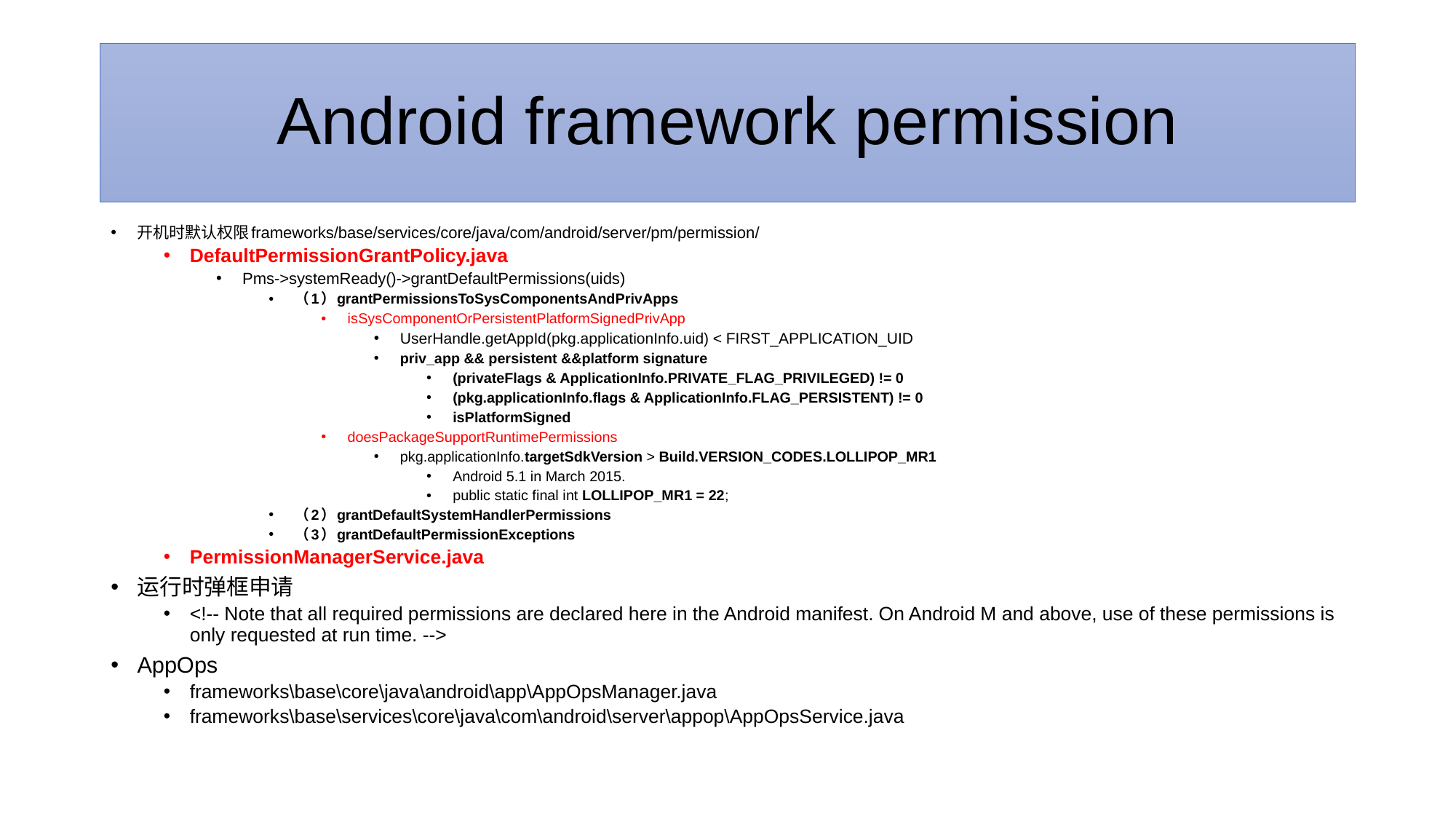

# Android framework permission
开机时默认权限frameworks/base/services/core/java/com/android/server/pm/permission/
DefaultPermissionGrantPolicy.java
Pms->systemReady()->grantDefaultPermissions(uids)
（1）grantPermissionsToSysComponentsAndPrivApps
isSysComponentOrPersistentPlatformSignedPrivApp
UserHandle.getAppId(pkg.applicationInfo.uid) < FIRST_APPLICATION_UID
priv_app && persistent &&platform signature
(privateFlags & ApplicationInfo.PRIVATE_FLAG_PRIVILEGED) != 0
(pkg.applicationInfo.flags & ApplicationInfo.FLAG_PERSISTENT) != 0
isPlatformSigned
doesPackageSupportRuntimePermissions
pkg.applicationInfo.targetSdkVersion > Build.VERSION_CODES.LOLLIPOP_MR1
Android 5.1 in March 2015.
public static final int LOLLIPOP_MR1 = 22;
（2）grantDefaultSystemHandlerPermissions
（3）grantDefaultPermissionExceptions
PermissionManagerService.java
运行时弹框申请
<!-- Note that all required permissions are declared here in the Android manifest. On Android M and above, use of these permissions is only requested at run time. -->
AppOps
frameworks\base\core\java\android\app\AppOpsManager.java
frameworks\base\services\core\java\com\android\server\appop\AppOpsService.java